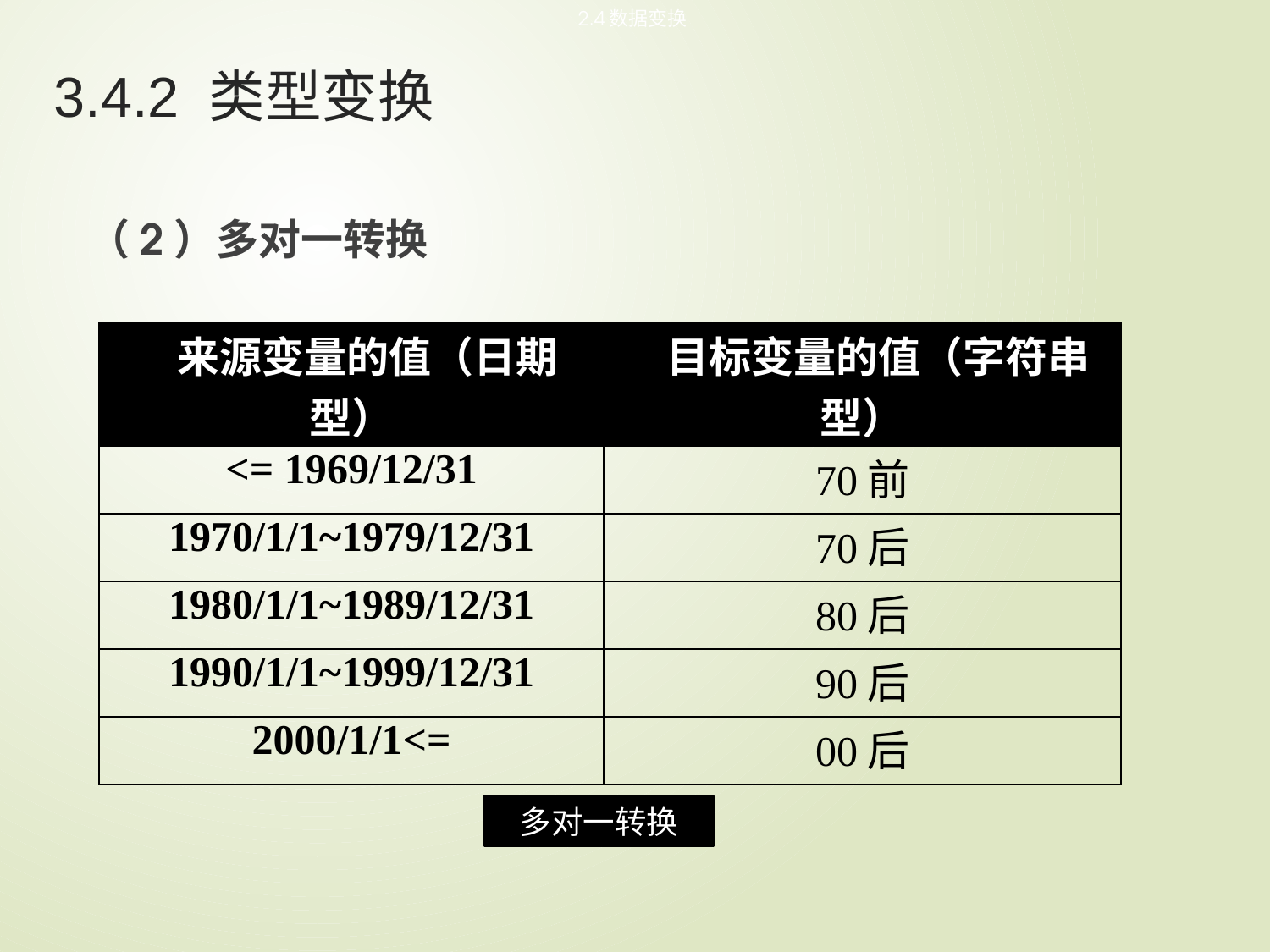

2.4数据变换

# 3.4.2 类型变换
 （2）多对一转换
| 来源变量的值（日期型） | 目标变量的值（字符串型） |
| --- | --- |
| <= 1969/12/31 | 70前 |
| 1970/1/1~1979/12/31 | 70后 |
| 1980/1/1~1989/12/31 | 80后 |
| 1990/1/1~1999/12/31 | 90后 |
| 2000/1/1<= | 00后 |
  多对一转换